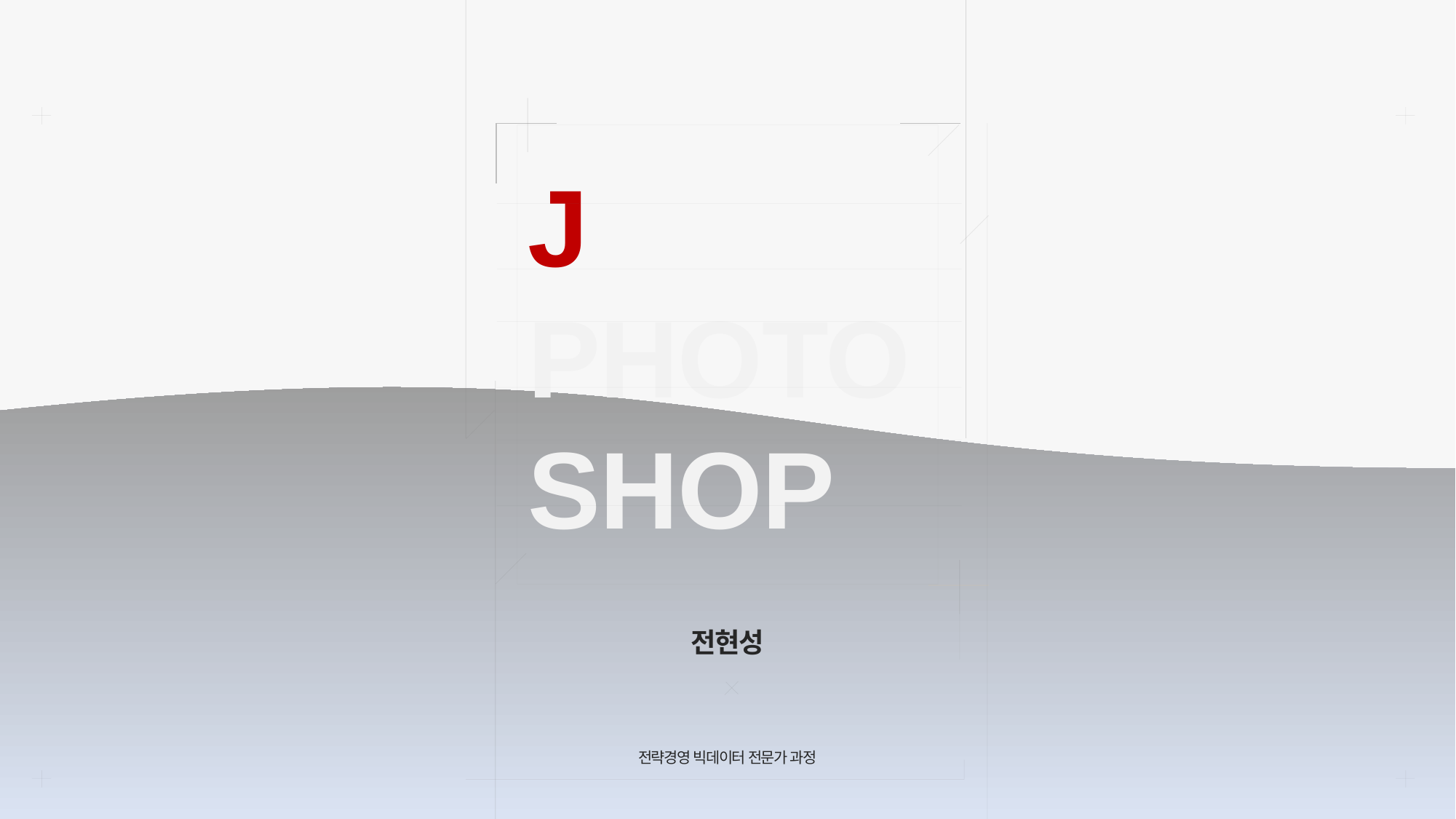

# J PHOTO SHOP

전현성
전략경영 빅데이터 전문가 과정